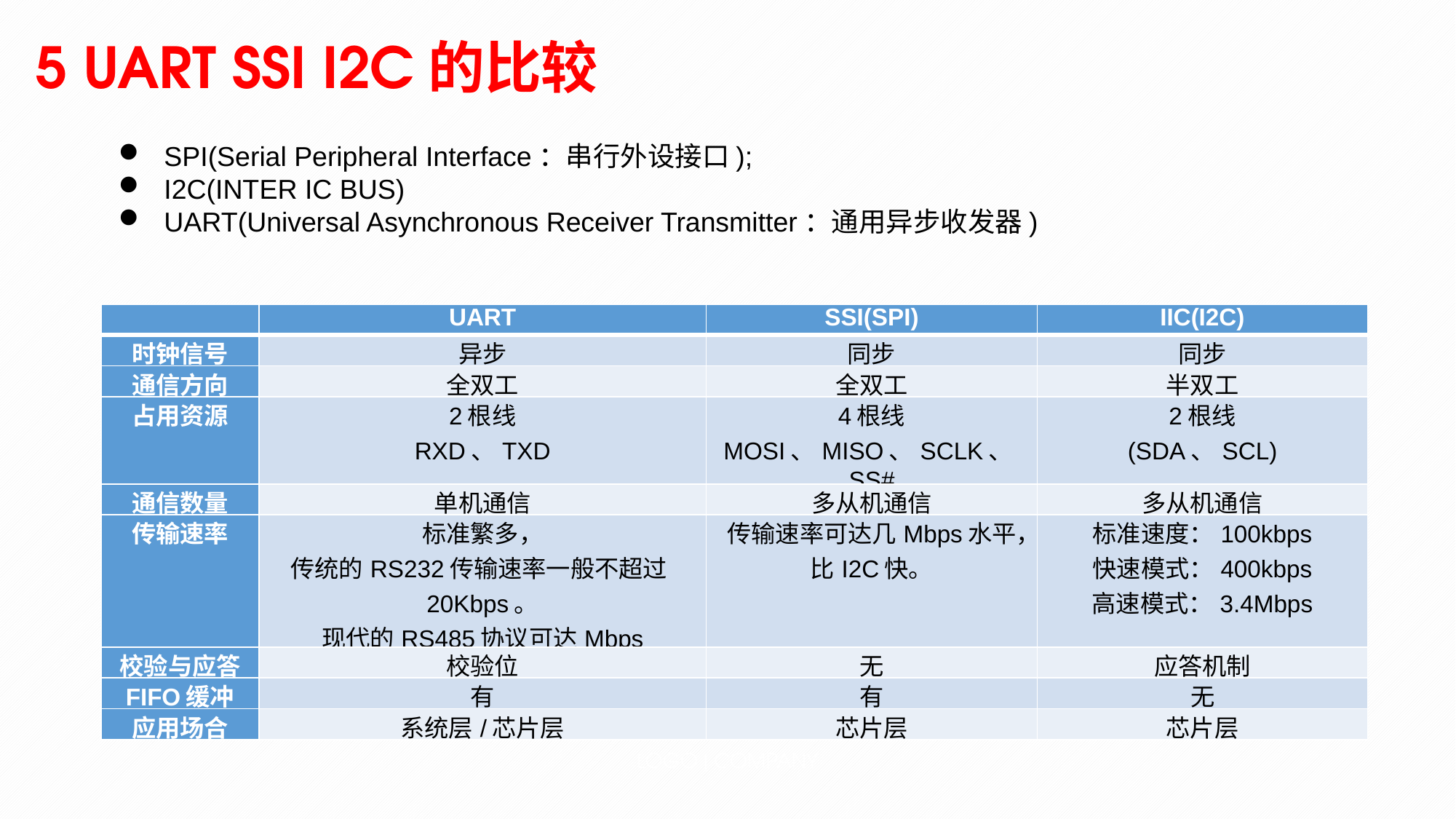

5 UART SSI I2C的比较
SPI(Serial Peripheral Interface：串行外设接口);
I2C(INTER IC BUS)
UART(Universal Asynchronous Receiver Transmitter：通用异步收发器)
|  | UART | SSI(SPI) | IIC(I2C) |
| --- | --- | --- | --- |
| 时钟信号 | 异步 | 同步 | 同步 |
| 通信方向 | 全双工 | 全双工 | 半双工 |
| 占用资源 | 2根线 RXD、TXD | 4根线 MOSI、MISO、SCLK、SS# | 2根线 (SDA、SCL) |
| 通信数量 | 单机通信 | 多从机通信 | 多从机通信 |
| 传输速率 | 标准繁多， 传统的RS232传输速率一般不超过20Kbps。 现代的RS485协议可达Mbps | 传输速率可达几Mbps水平，比I2C快。 | 标准速度：100kbps 快速模式：400kbps 高速模式：3.4Mbps |
| 校验与应答 | 校验位 | 无 | 应答机制 |
| FIFO缓冲 | 有 | 有 | 无 |
| 应用场合 | 系统层/芯片层 | 芯片层 | 芯片层 |
LOGO | COMPANY